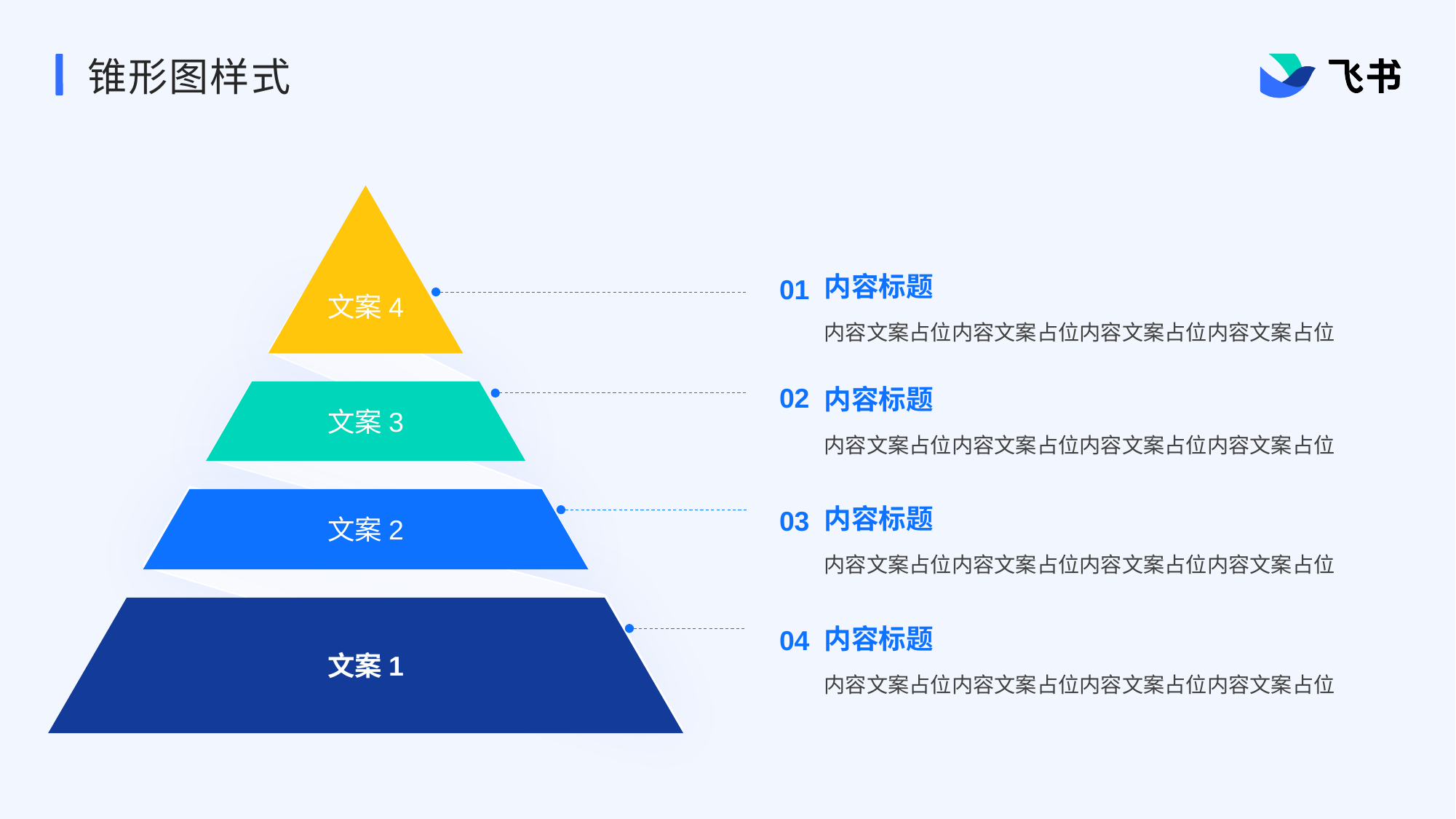

# 锥形图样式

文案3
文案2
文案1
文案4

内容标题
01
内容文案占位内容文案占位内容文案占位内容文案占位
02
内容标题
内容文案占位内容文案占位内容文案占位内容文案占位
内容标题
03
内容文案占位内容文案占位内容文案占位内容文案占位
内容标题
04
内容文案占位内容文案占位内容文案占位内容文案占位